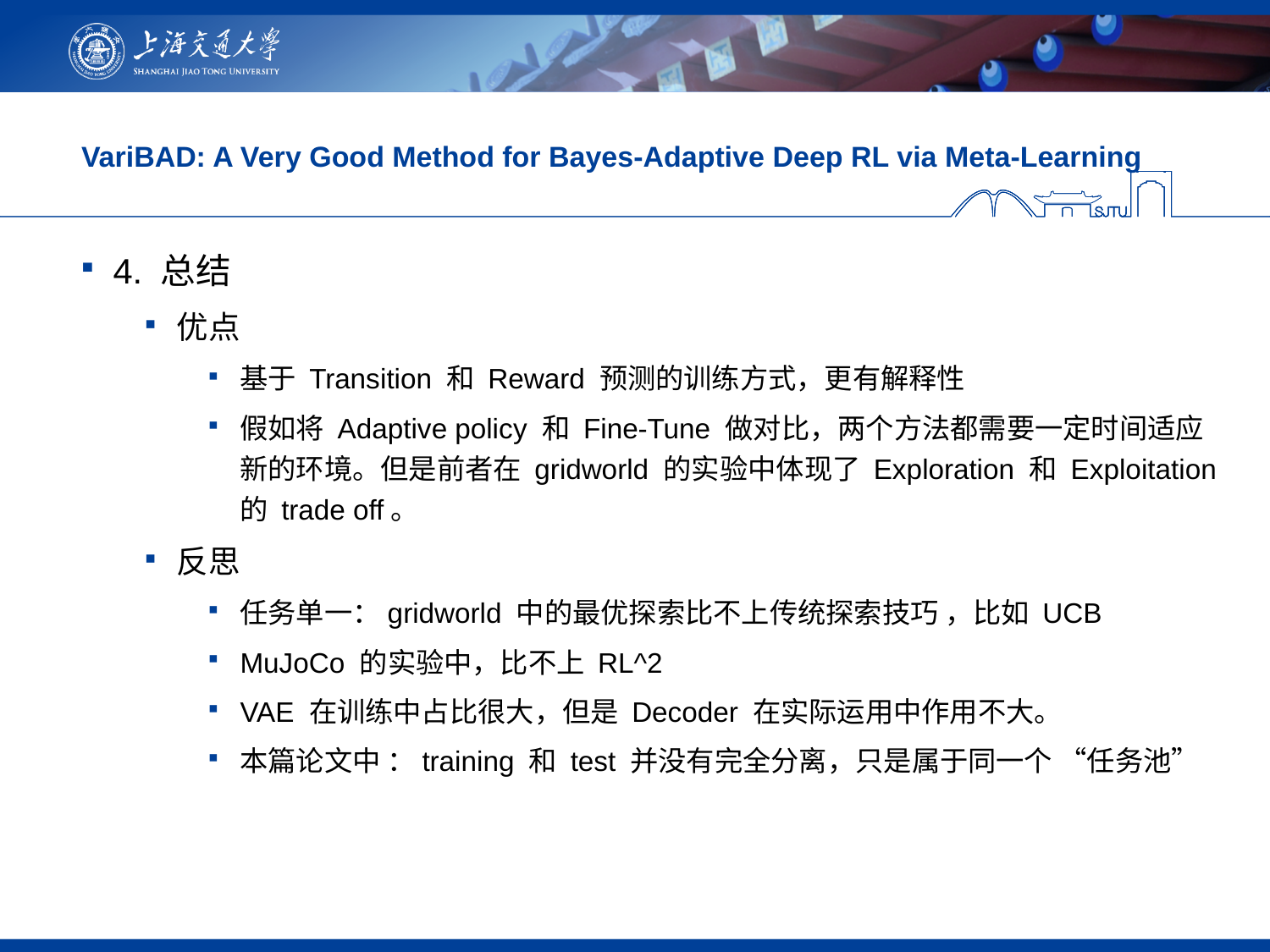

# VariBAD: A Very Good Method for Bayes-Adaptive Deep RL via Meta-Learning
4. 总结
优点
基于 Transition 和 Reward 预测的训练方式，更有解释性
假如将 Adaptive policy 和 Fine-Tune 做对比，两个方法都需要一定时间适应新的环境。但是前者在 gridworld 的实验中体现了 Exploration 和 Exploitation 的 trade off。
反思
任务单一：gridworld 中的最优探索比不上传统探索技巧 ，比如 UCB
MuJoCo 的实验中，比不上 RL^2
VAE 在训练中占比很大，但是 Decoder 在实际运用中作用不大。
本篇论文中 ：training 和 test 并没有完全分离，只是属于同一个 “任务池”